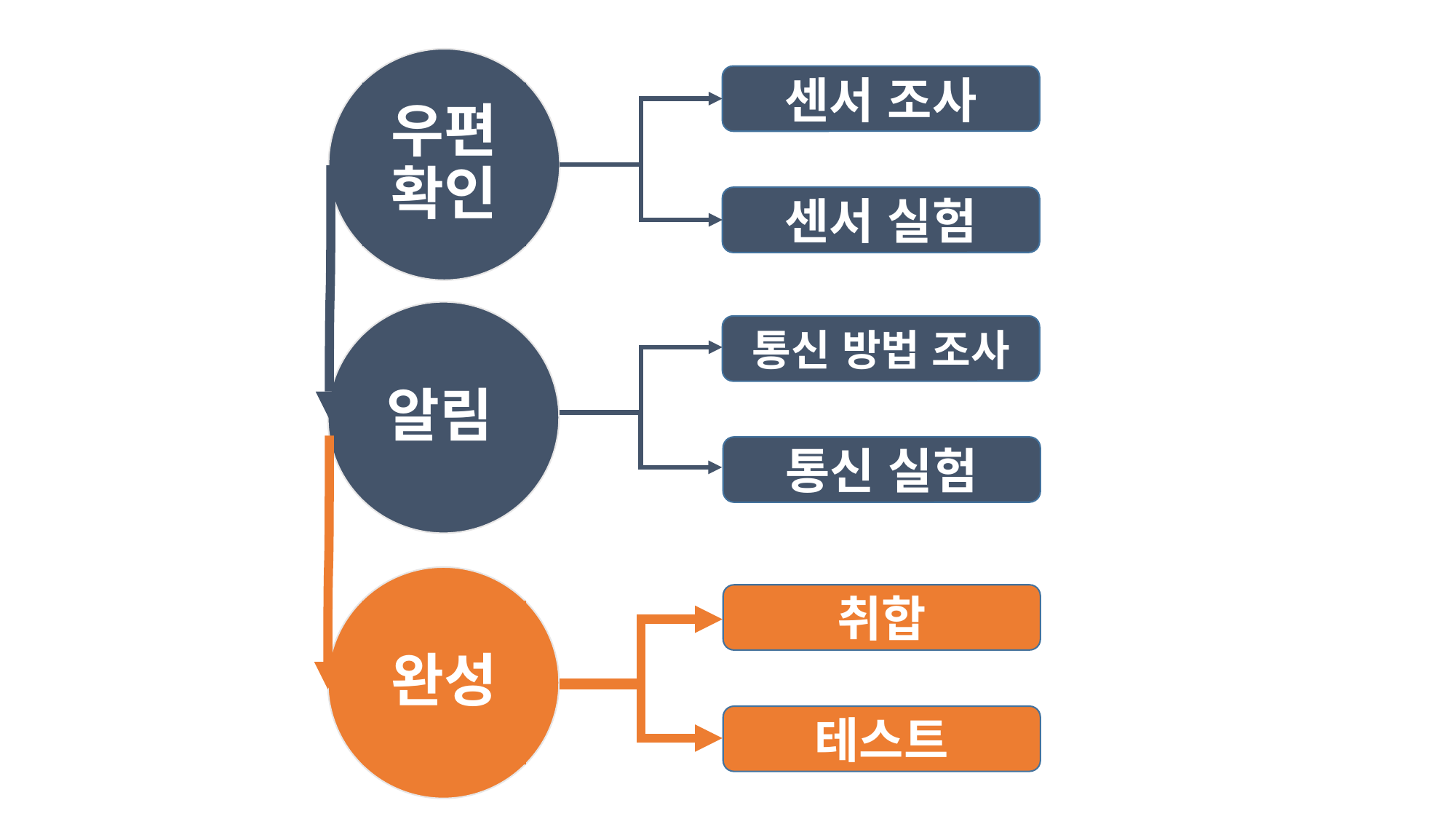

우편 확인
센서 조사
센서 실험

알림
통신 방법 조사
통신 실험

완성
취합
테스트